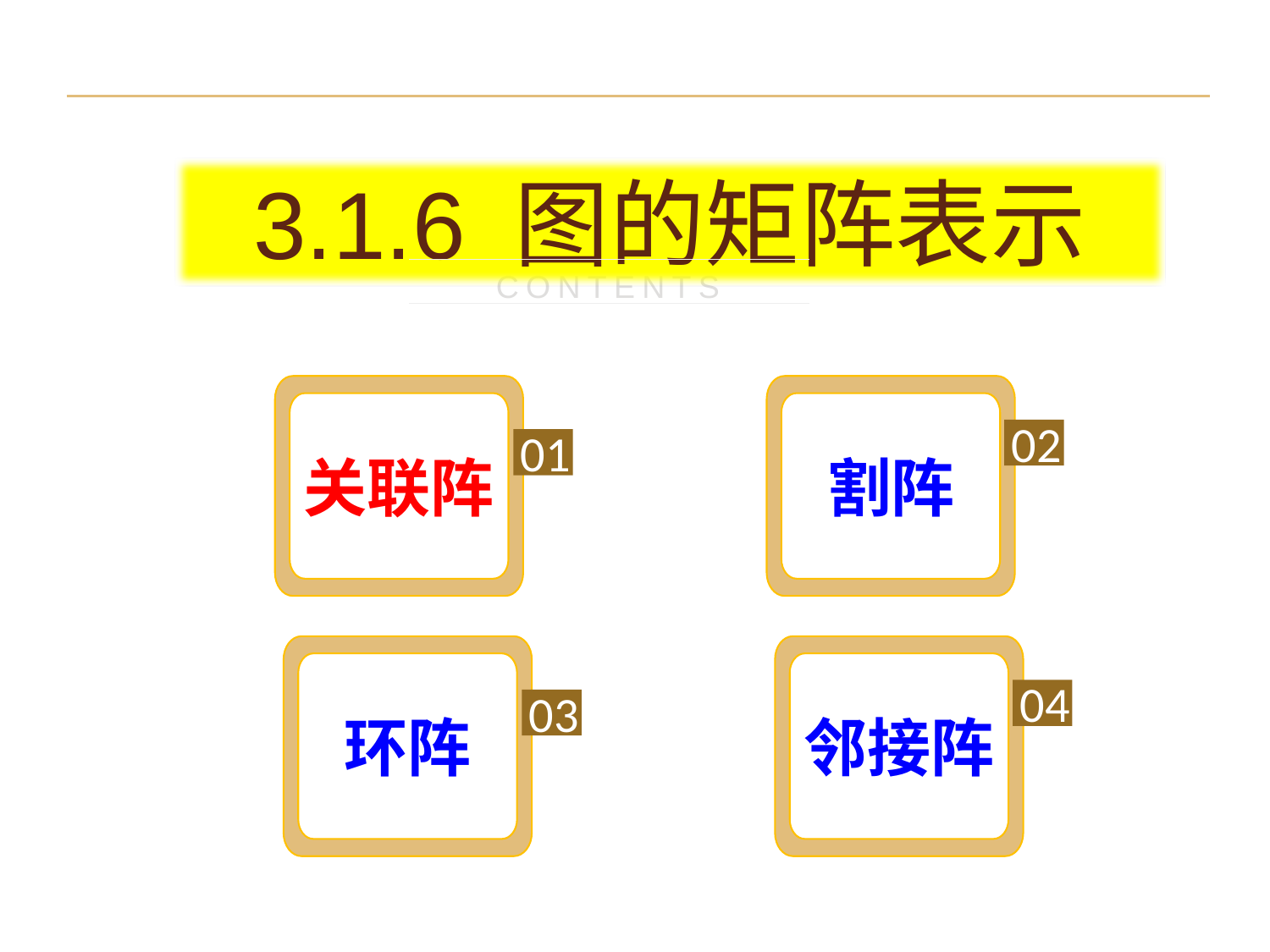

3.1.6 图的矩阵表示
CONTENTS
关联阵
割阵
02
01
环阵
邻接阵
04
03